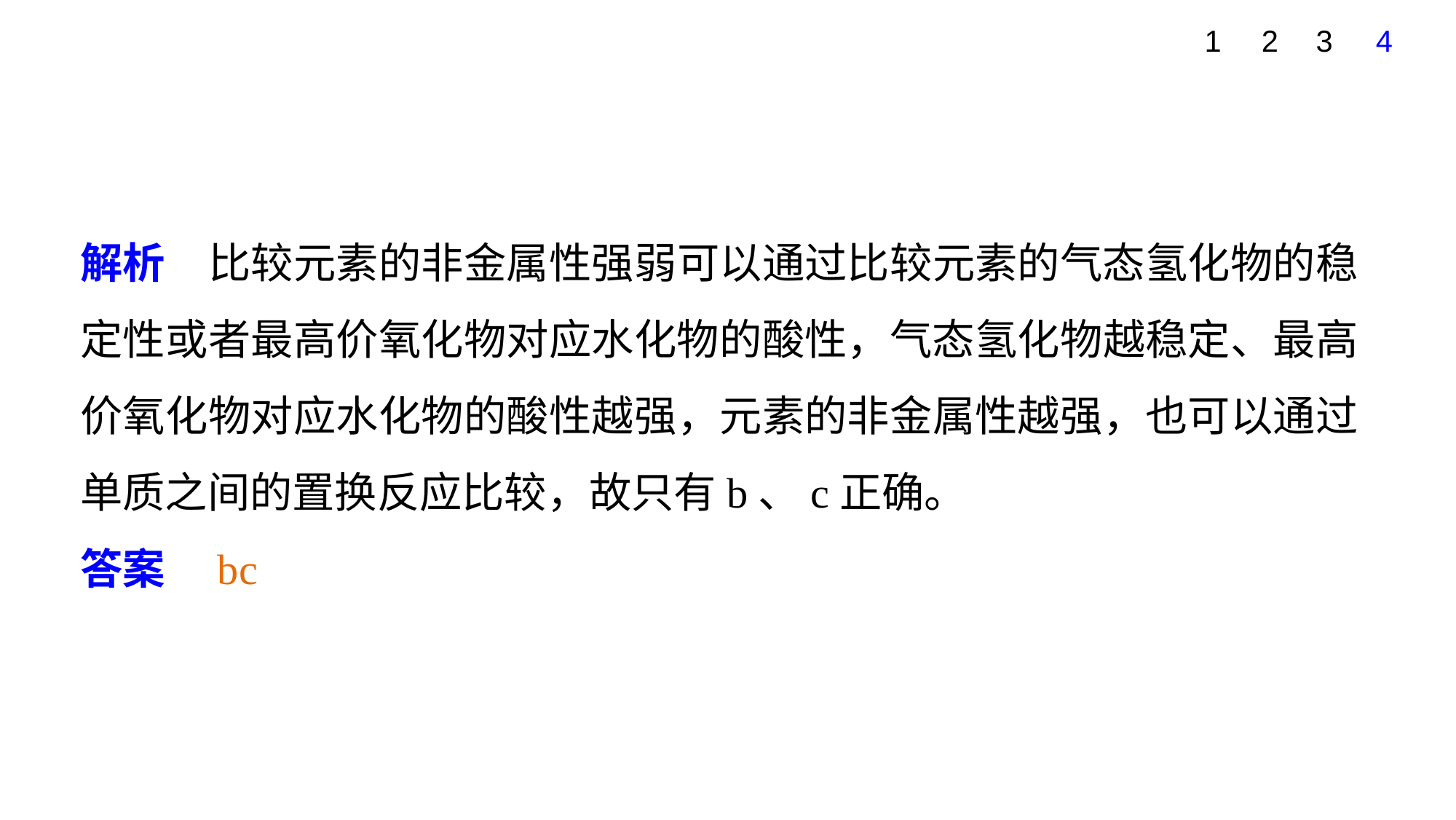

1
2
3
4
解析　比较元素的非金属性强弱可以通过比较元素的气态氢化物的稳定性或者最高价氧化物对应水化物的酸性，气态氢化物越稳定、最高价氧化物对应水化物的酸性越强，元素的非金属性越强，也可以通过单质之间的置换反应比较，故只有b、c正确。
答案　bc